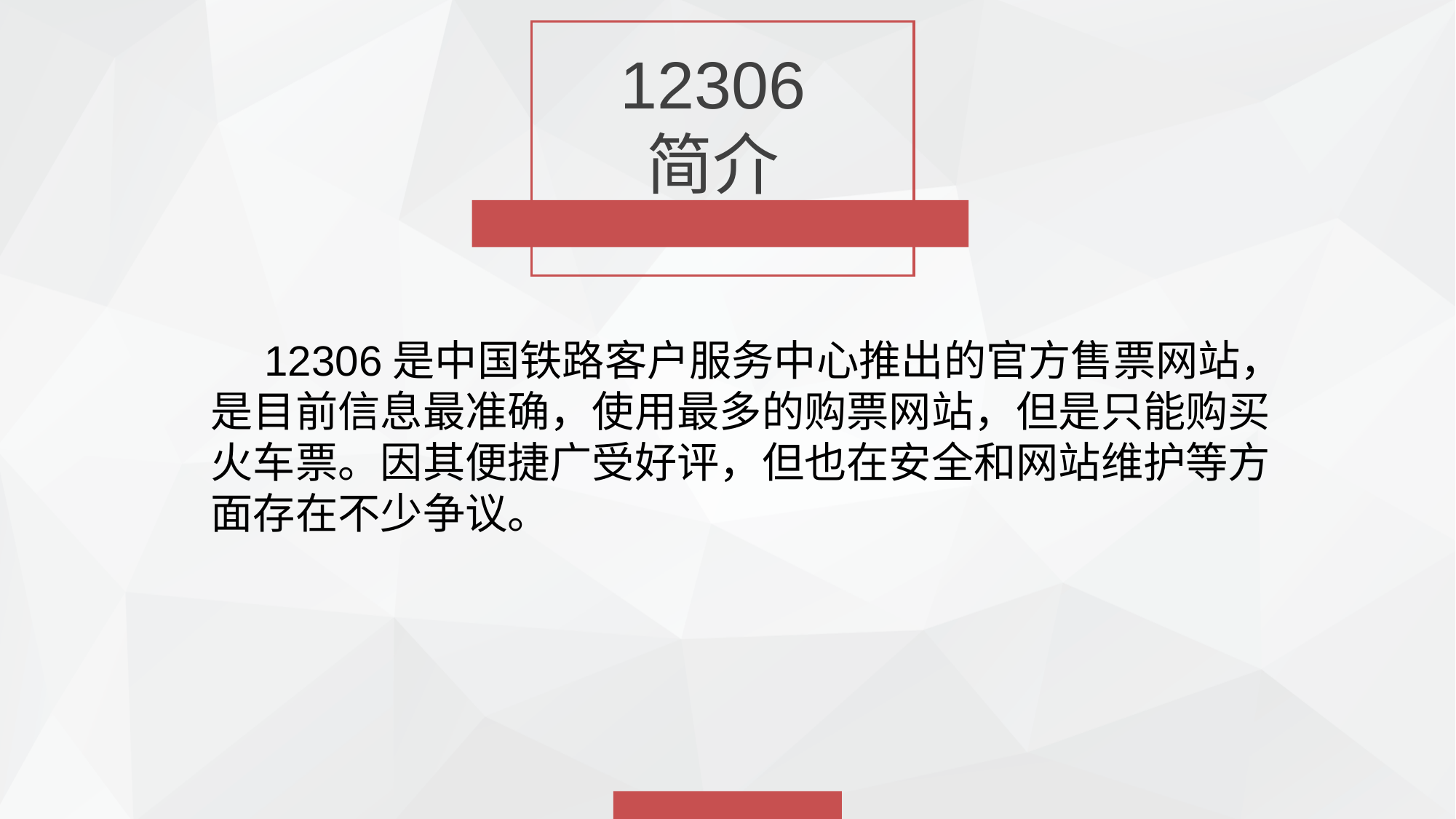

12306
简介

       12306是中国铁路客户服务中心推出的官方售票网站，是目前信息最准确，使用最多的购票网站，但是只能购买火车票。因其便捷广受好评，但也在安全和网站维护等方面存在不少争议。